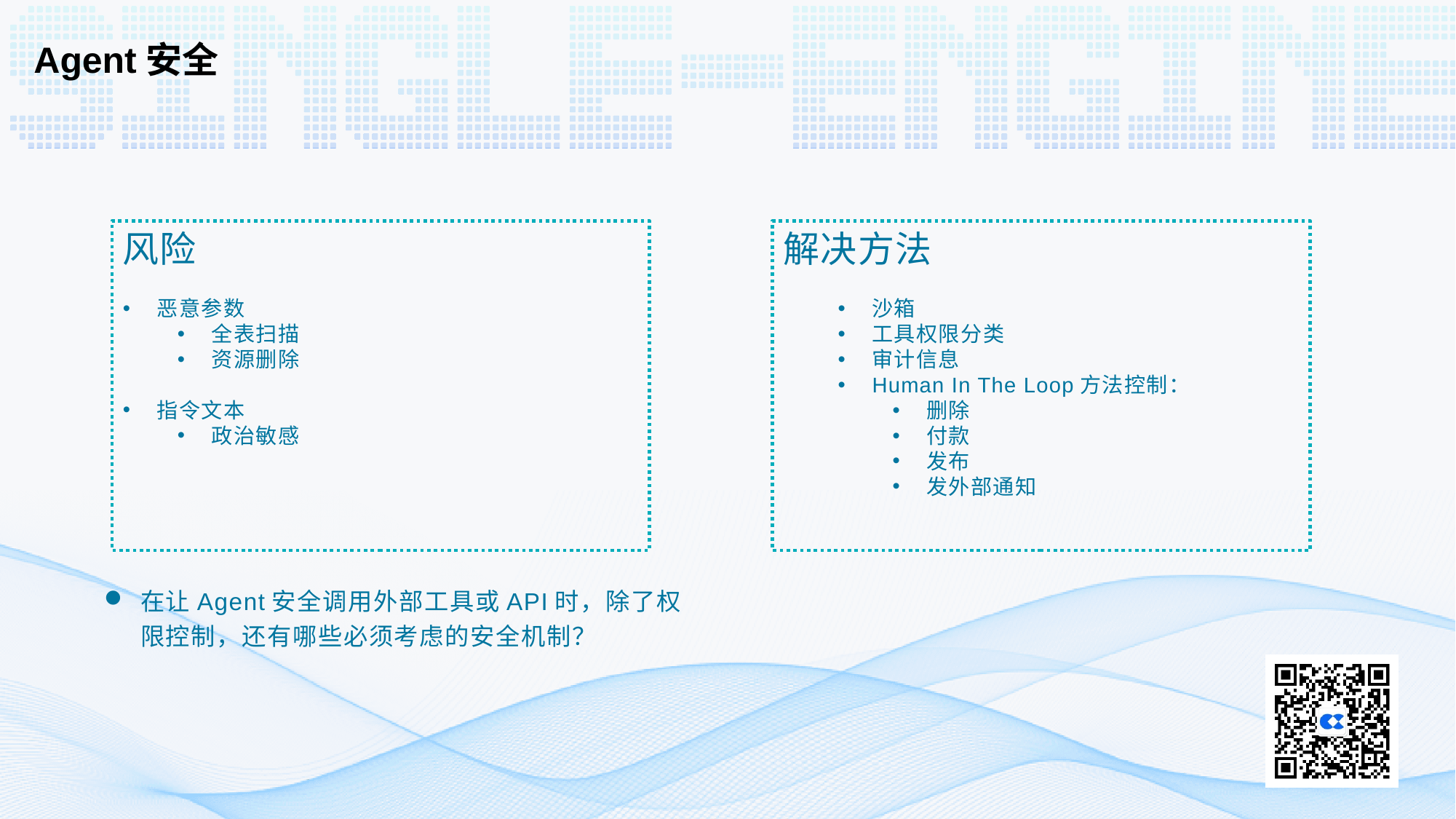

Agent安全
风险

恶意参数
全表扫描
资源删除

指令文本
政治敏感

解决方法

沙箱
工具权限分类
审计信息
Human In The Loop方法控制：
删除
付款
发布
发外部通知

在让Agent安全调用外部工具或API时，除了权限控制，还有哪些必须考虑的安全机制？